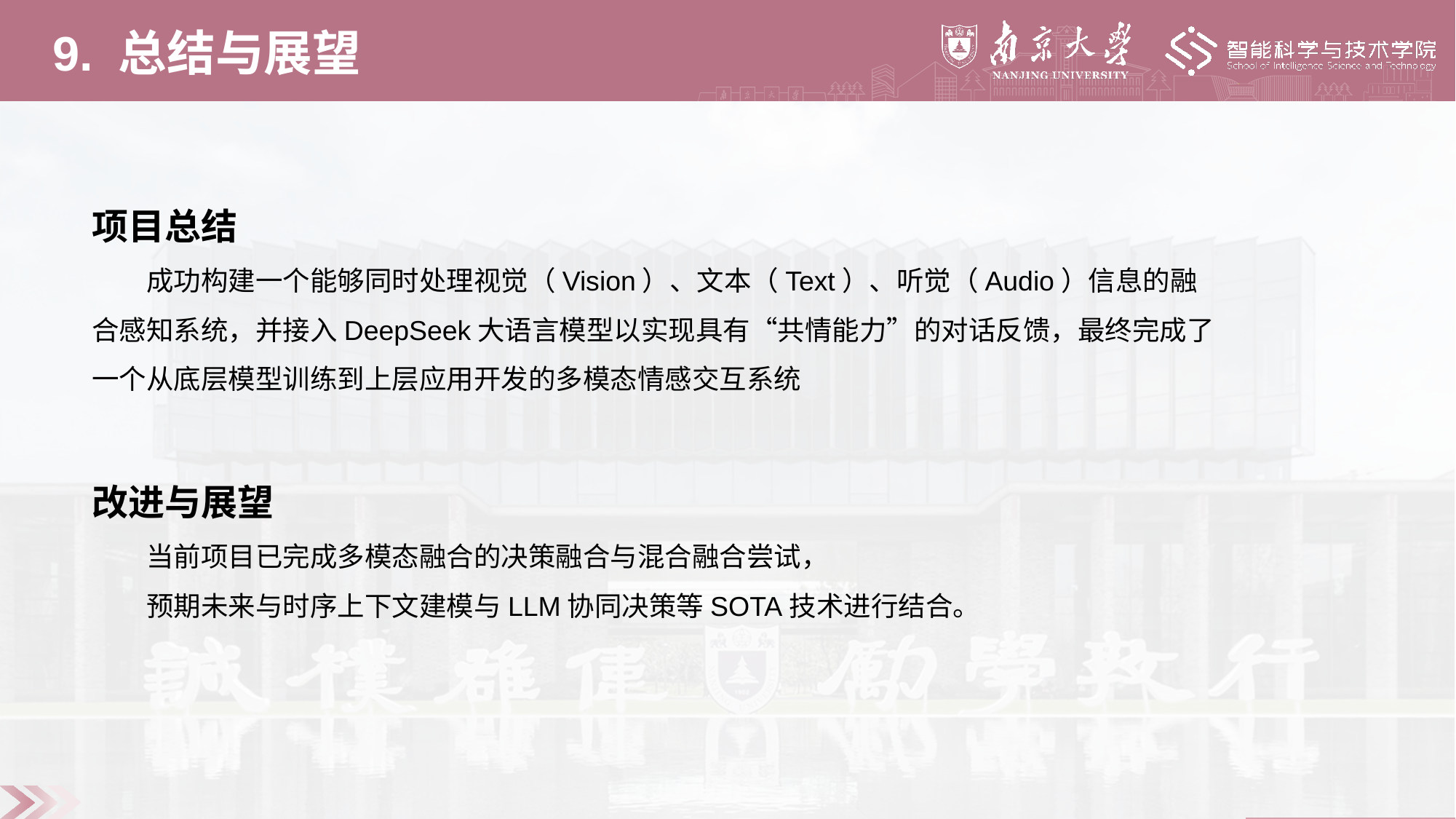

9. 总结与展望
项目总结
成功构建一个能够同时处理视觉（Vision）、文本（Text）、听觉（Audio）信息的融合感知系统，并接入DeepSeek大语言模型以实现具有“共情能力”的对话反馈，最终完成了一个从底层模型训练到上层应用开发的多模态情感交互系统
改进与展望
当前项目已完成多模态融合的决策融合与混合融合尝试，
预期未来与时序上下文建模与LLM协同决策等SOTA技术进行结合。
27